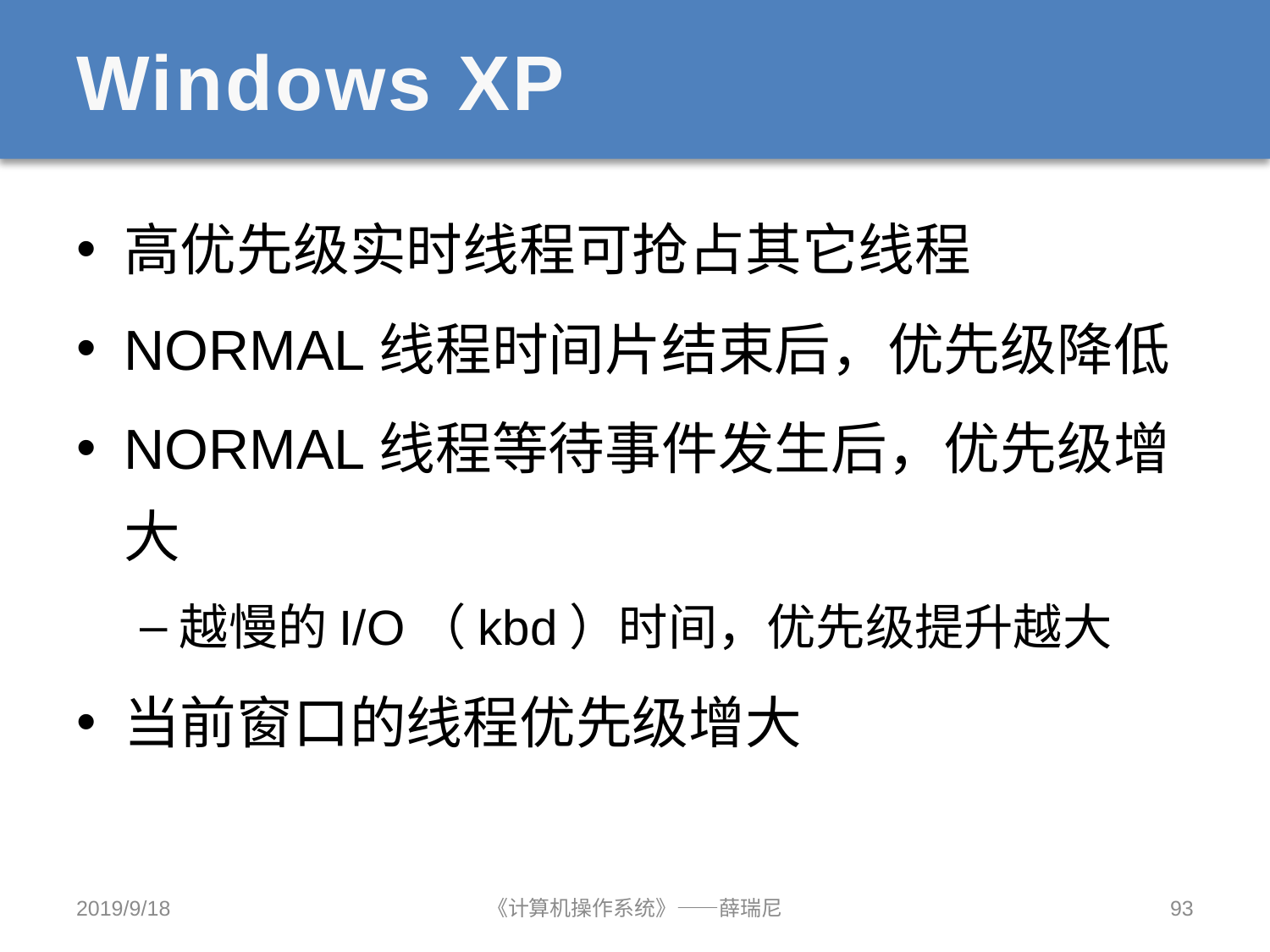

# Windows XP
高优先级实时线程可抢占其它线程
NORMAL线程时间片结束后，优先级降低
NORMAL线程等待事件发生后，优先级增大
越慢的I/O（kbd）时间，优先级提升越大
当前窗口的线程优先级增大
2019/9/18
《计算机操作系统》——薛瑞尼
93